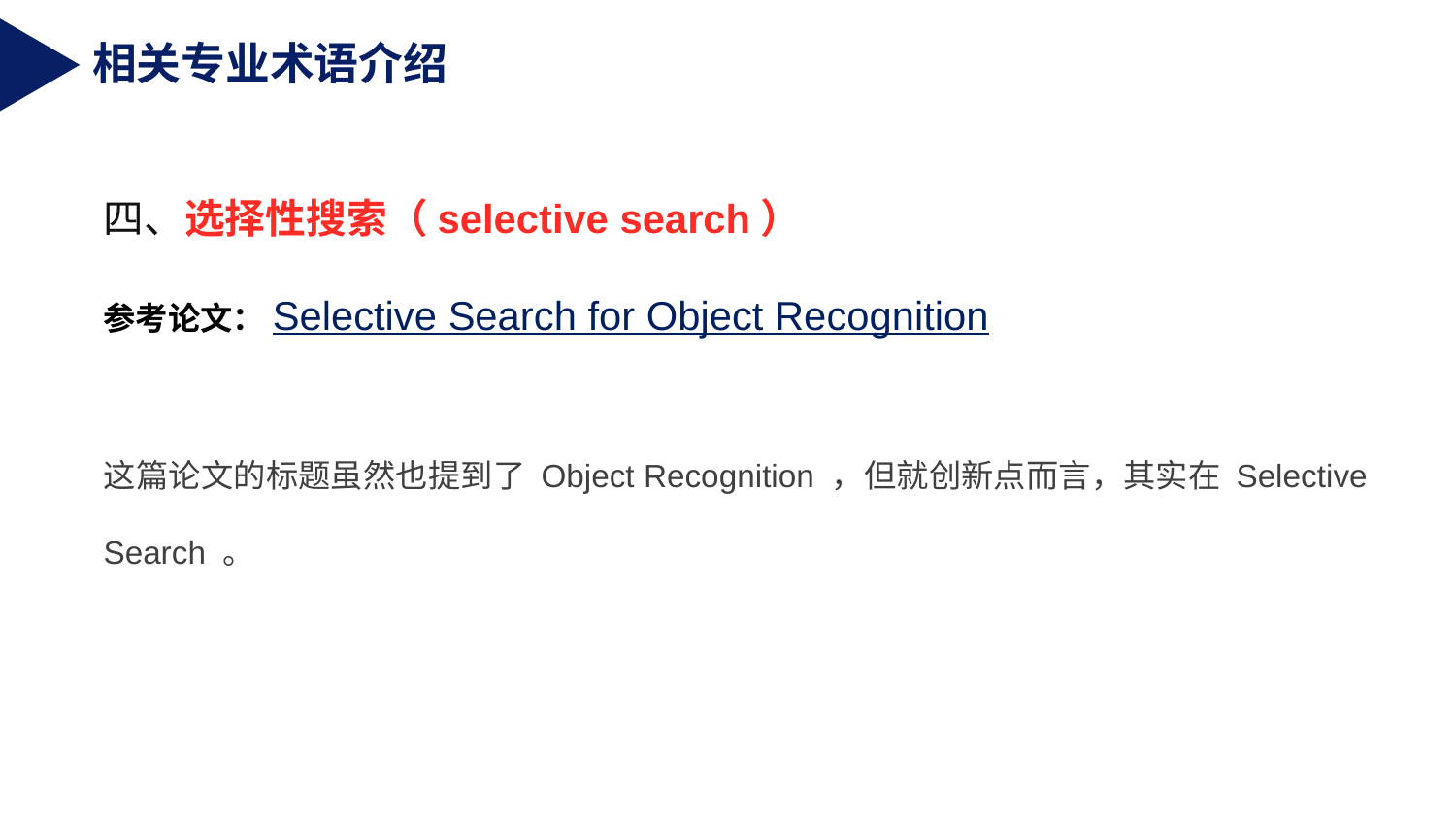

相关专业术语介绍
四、选择性搜索（selective search）
参考论文：Selective Search for Object Recognition

这篇论文的标题虽然也提到了 Object Recognition ，但就创新点而言，其实在 Selective Search 。